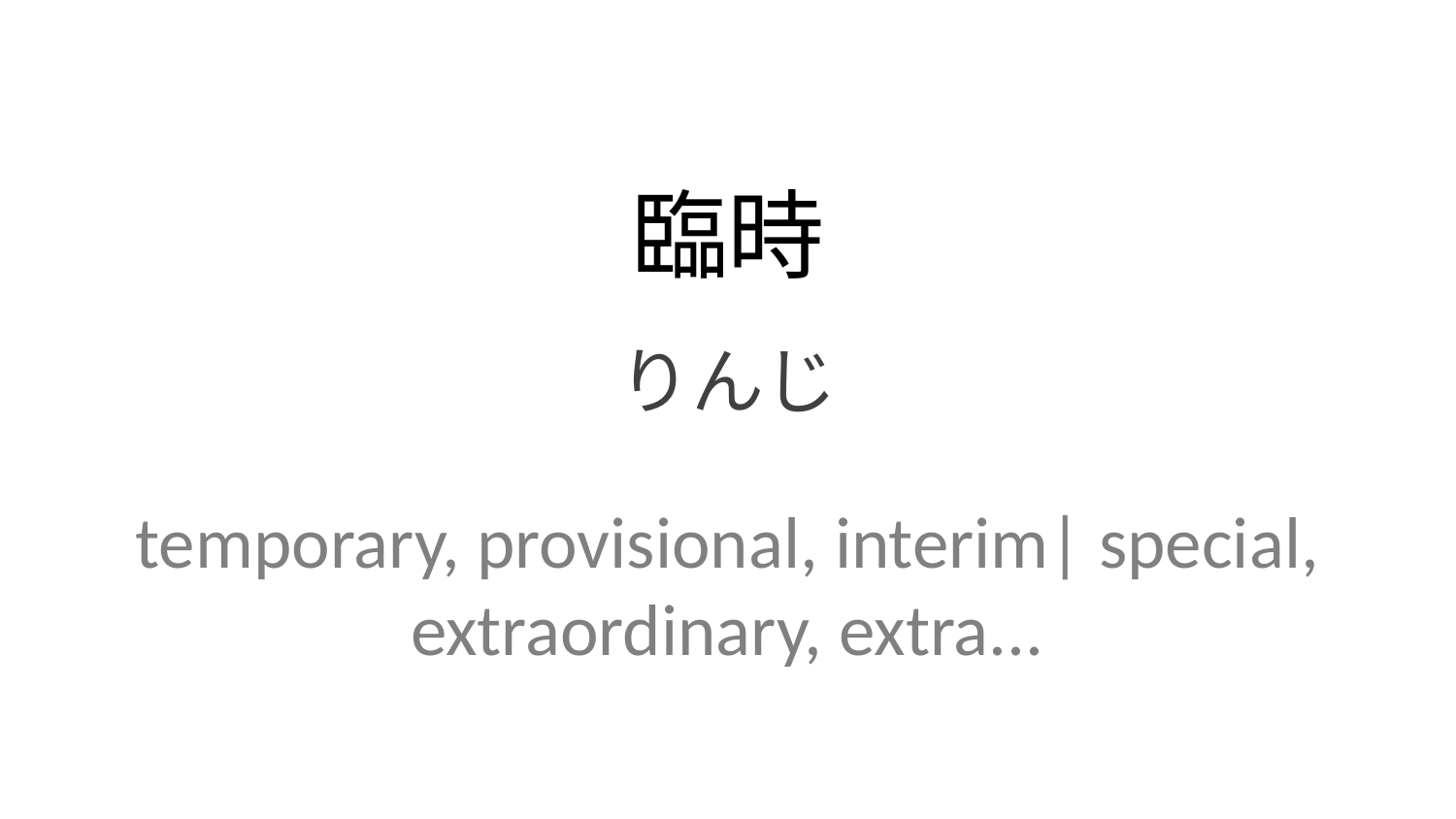

臨時

りんじ
temporary, provisional, interim| special, extraordinary, extra...